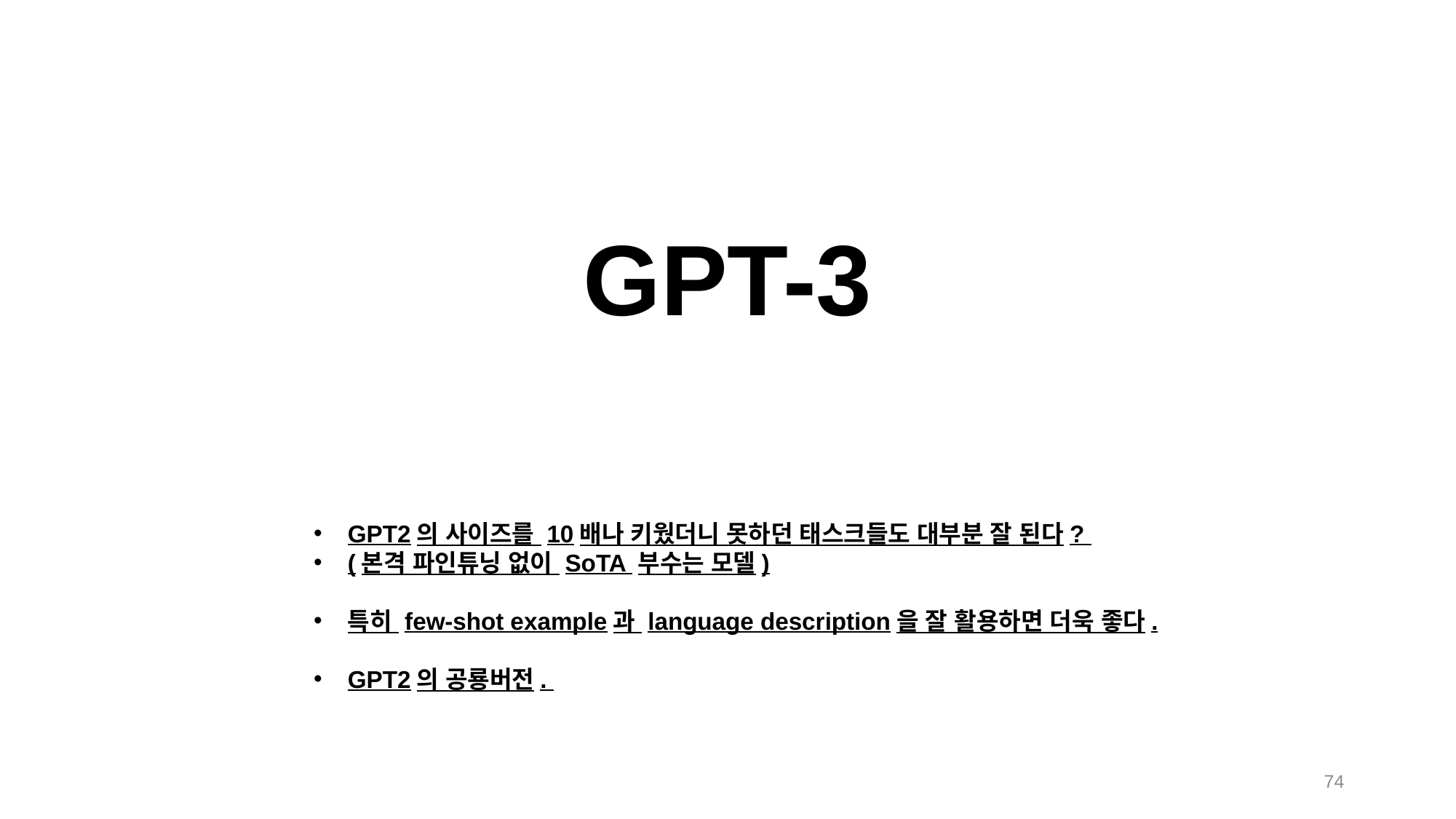

# GPT-3
GPT2의 사이즈를 10배나 키웠더니 못하던 태스크들도 대부분 잘 된다?
(본격 파인튜닝 없이 SoTA 부수는 모델)

특히 few-shot example과 language description을 잘 활용하면 더욱 좋다.

GPT2의 공룡버전.

74